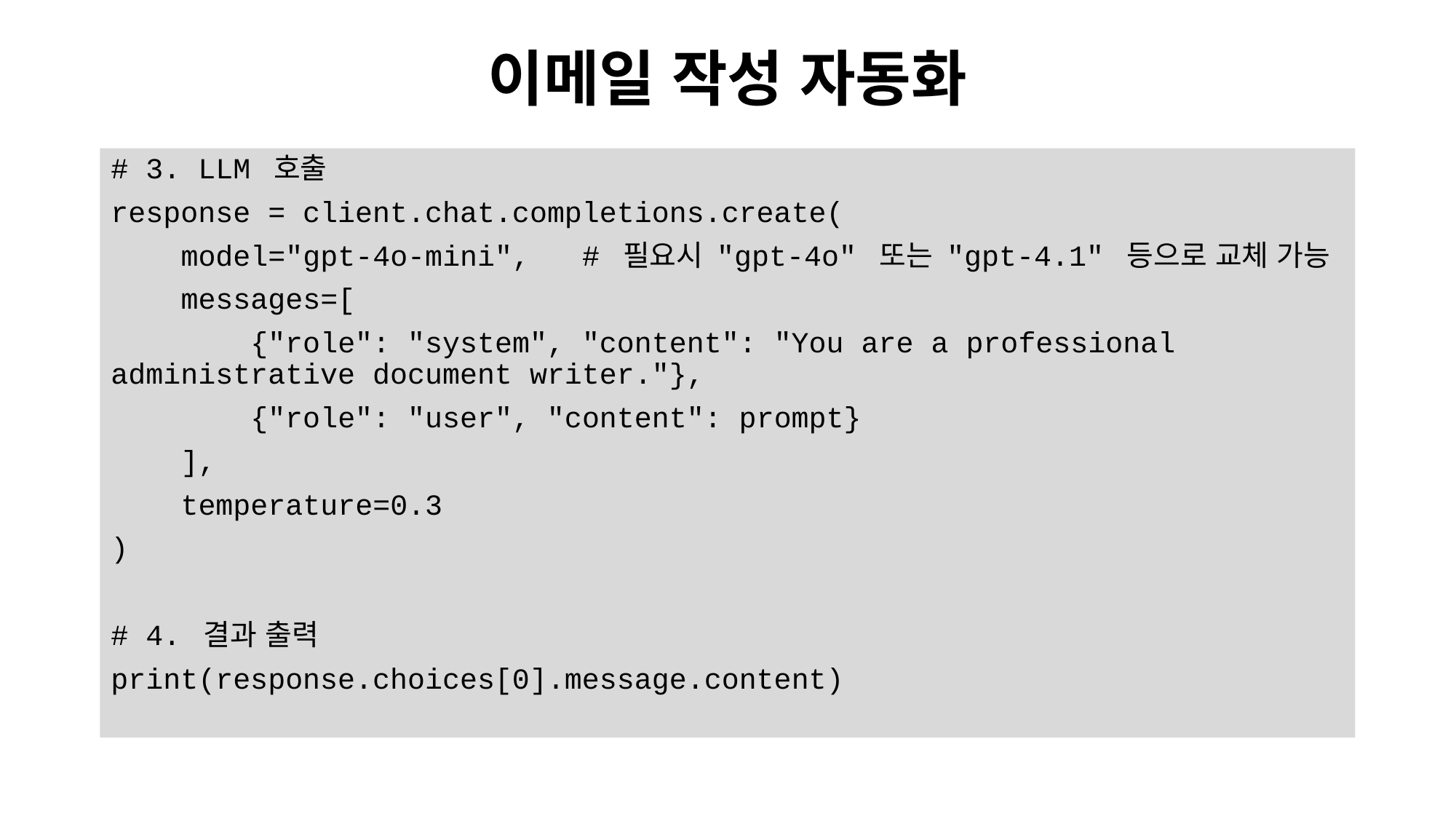

# 이메일 작성 자동화
# 3. LLM 호출
response = client.chat.completions.create(
    model="gpt-4o-mini",   # 필요시 "gpt-4o" 또는 "gpt-4.1" 등으로 교체 가능
    messages=[
        {"role": "system", "content": "You are a professional administrative document writer."},
        {"role": "user", "content": prompt}
    ],
    temperature=0.3
)

# 4. 결과 출력
print(response.choices[0].message.content)